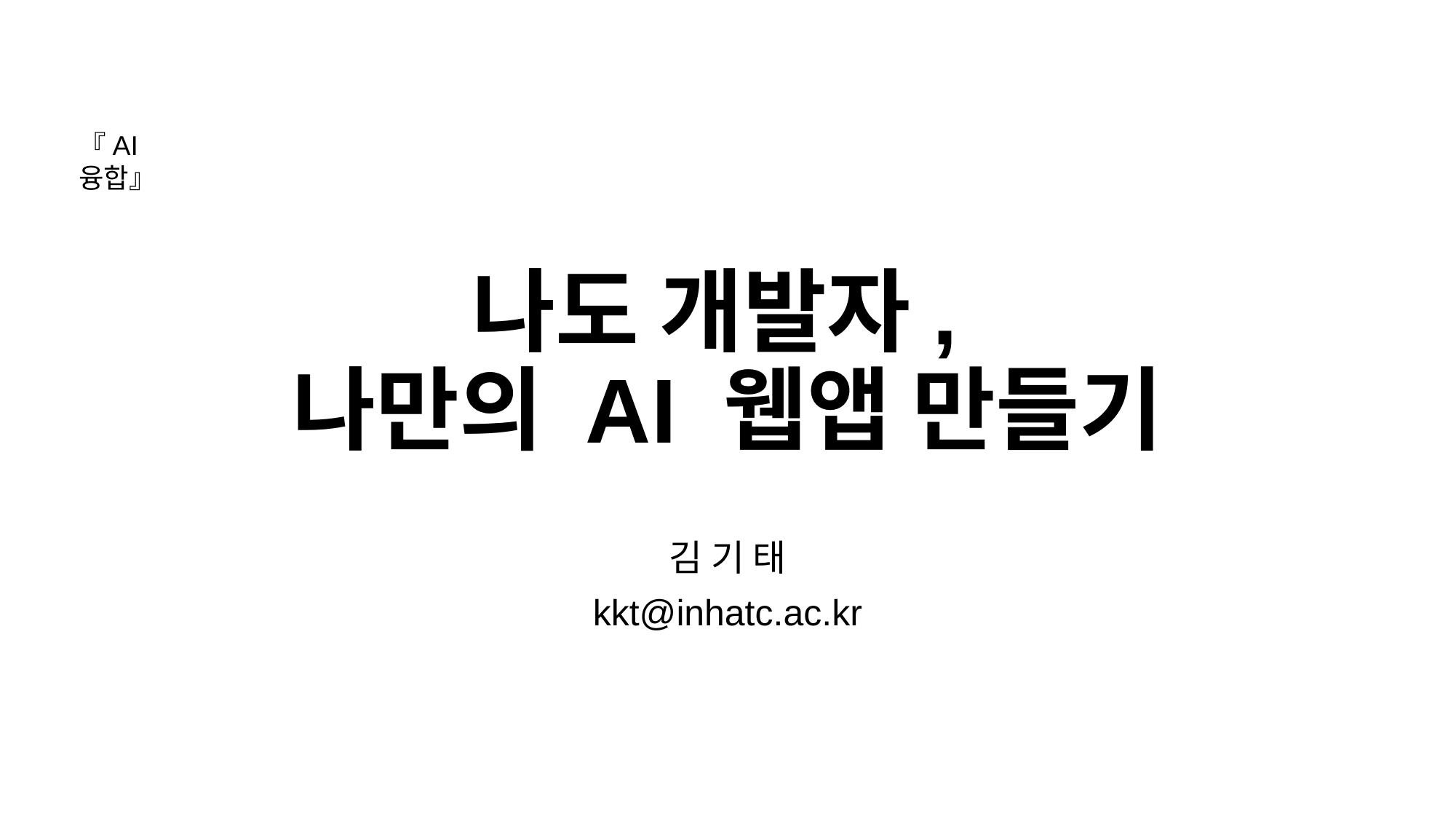

『AI 융합』

# 나도 개발자, 나만의 AI 웹앱 만들기
김 기 태
kkt@inhatc.ac.kr